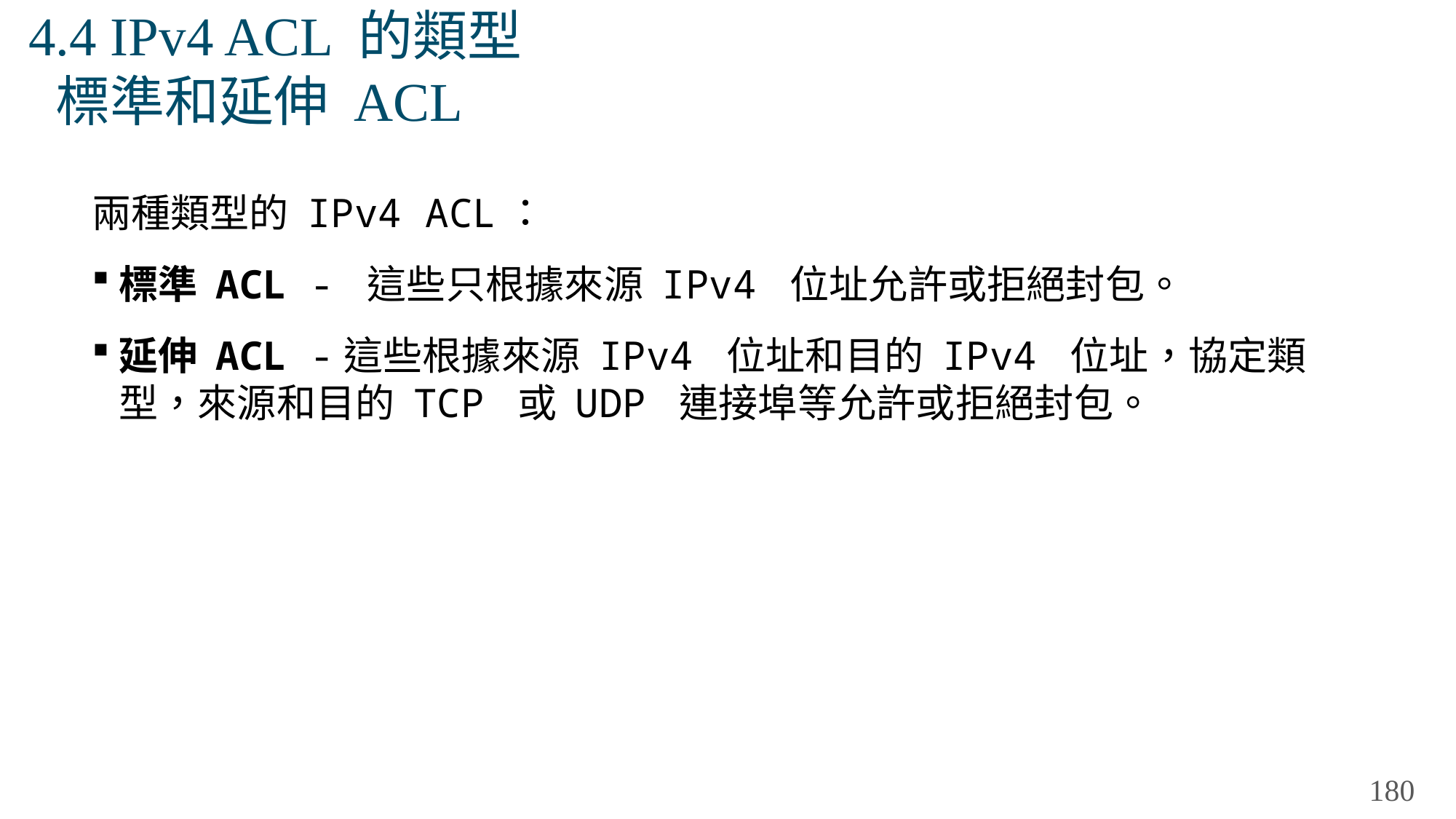

# 4.4 IPv4 ACL 的類型 標準和延伸 ACL
兩種類型的 IPv4 ACL：
標準 ACL - 這些只根據來源 IPv4 位址允許或拒絕封包。
延伸 ACL -這些根據來源 IPv4 位址和目的 IPv4 位址，協定類型，來源和目的 TCP 或 UDP 連接埠等允許或拒絕封包。

180